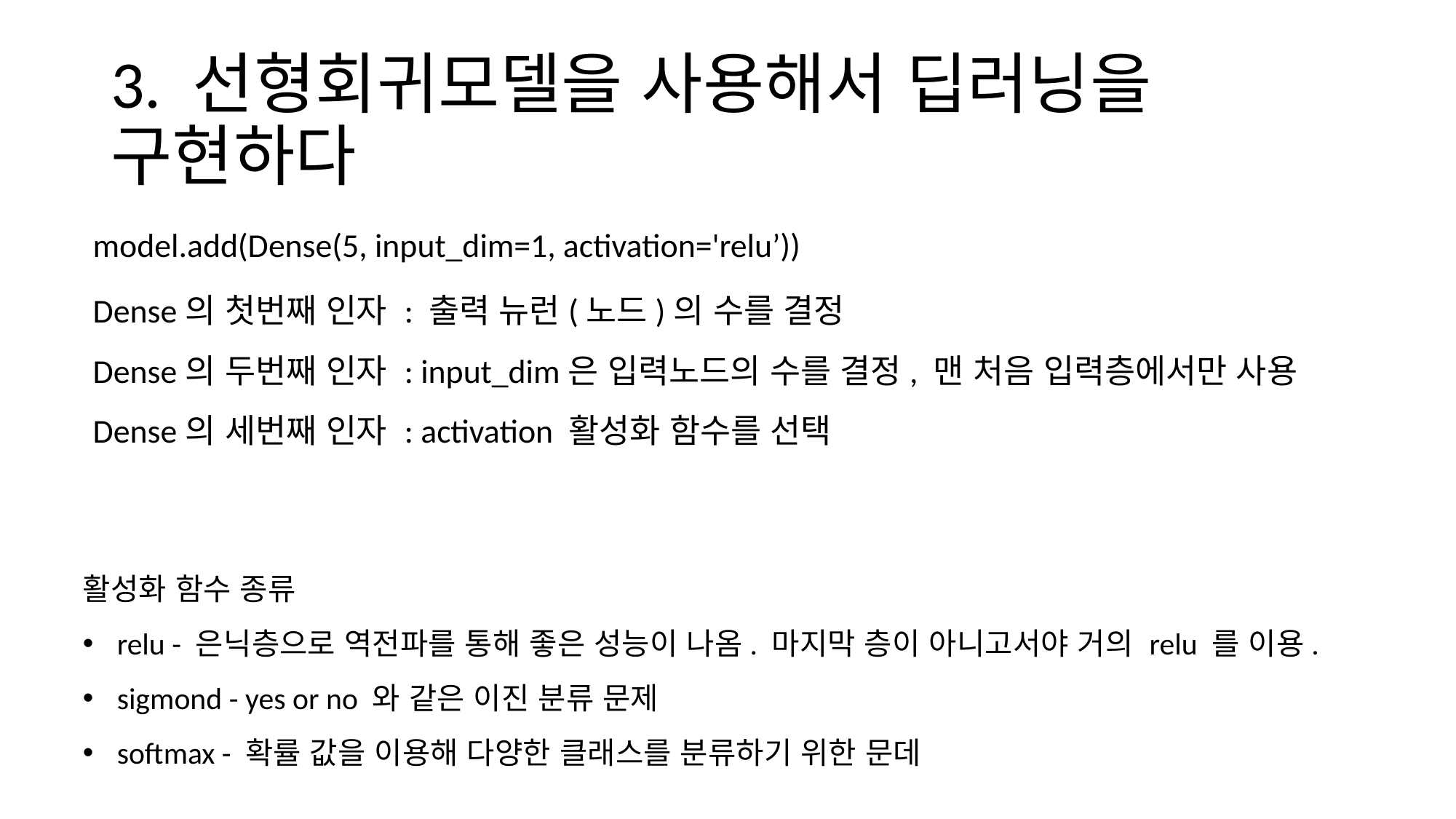

# 3. 선형회귀모델을 사용해서 딥러닝을 구현하다
model.add(Dense(5, input_dim=1, activation='relu’))
Dense의 첫번째 인자 : 출력 뉴런(노드)의 수를 결정
Dense의 두번째 인자 : input_dim은 입력노드의 수를 결정, 맨 처음 입력층에서만 사용
Dense의 세번째 인자 : activation 활성화 함수를 선택
활성화 함수 종류
relu - 은닉층으로 역전파를 통해 좋은 성능이 나옴. 마지막 층이 아니고서야 거의 relu 를 이용.
sigmond - yes or no 와 같은 이진 분류 문제
softmax - 확률 값을 이용해 다양한 클래스를 분류하기 위한 문데